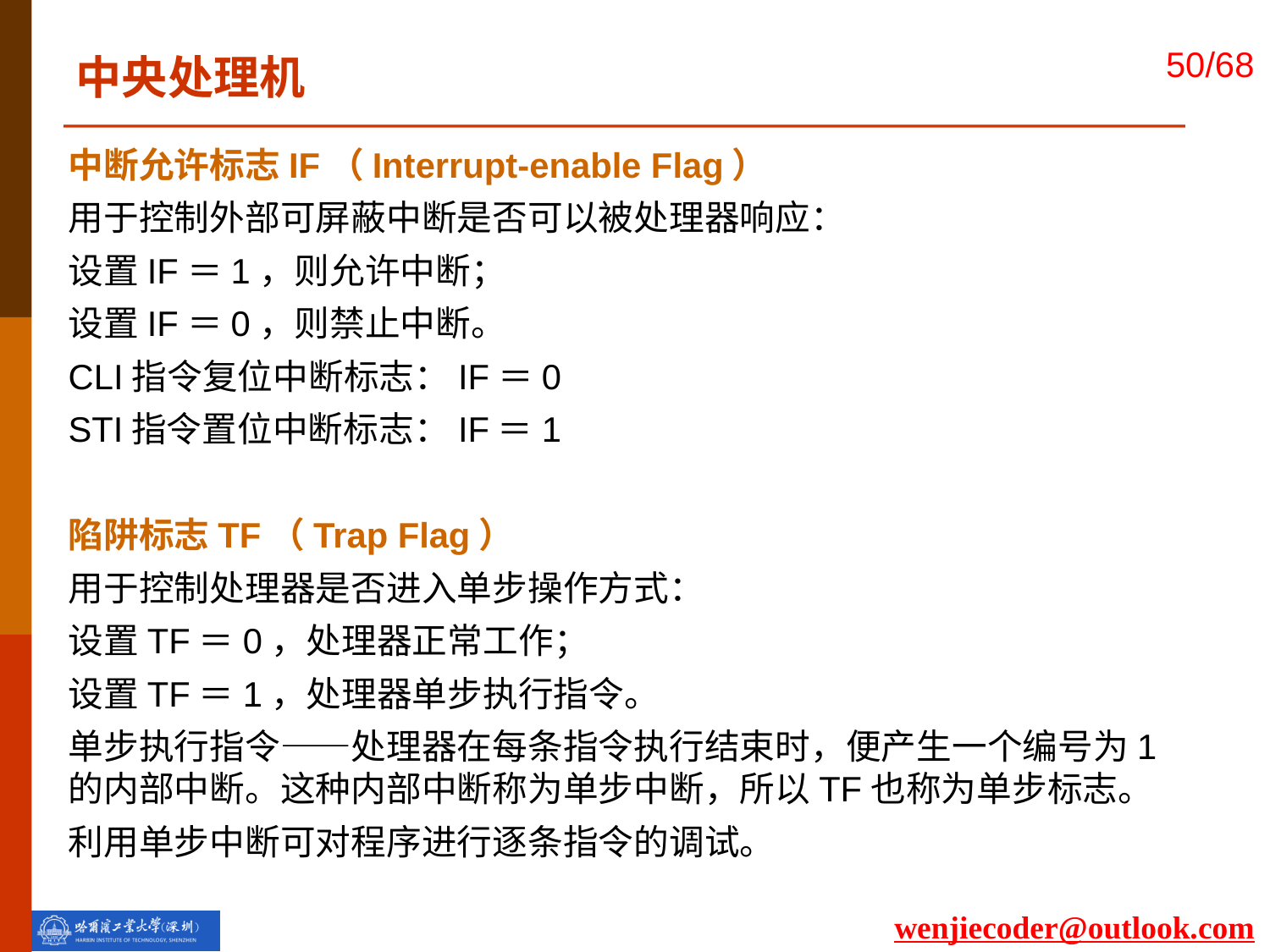

中央处理机
中断允许标志IF（Interrupt-enable Flag）
用于控制外部可屏蔽中断是否可以被处理器响应：
设置IF＝1，则允许中断；
设置IF＝0，则禁止中断。
CLI指令复位中断标志：IF＝0
STI指令置位中断标志：IF＝1

陷阱标志TF（Trap Flag）
用于控制处理器是否进入单步操作方式：
设置TF＝0，处理器正常工作；
设置TF＝1，处理器单步执行指令。
单步执行指令——处理器在每条指令执行结束时，便产生一个编号为1的内部中断。这种内部中断称为单步中断，所以TF也称为单步标志。
利用单步中断可对程序进行逐条指令的调试。